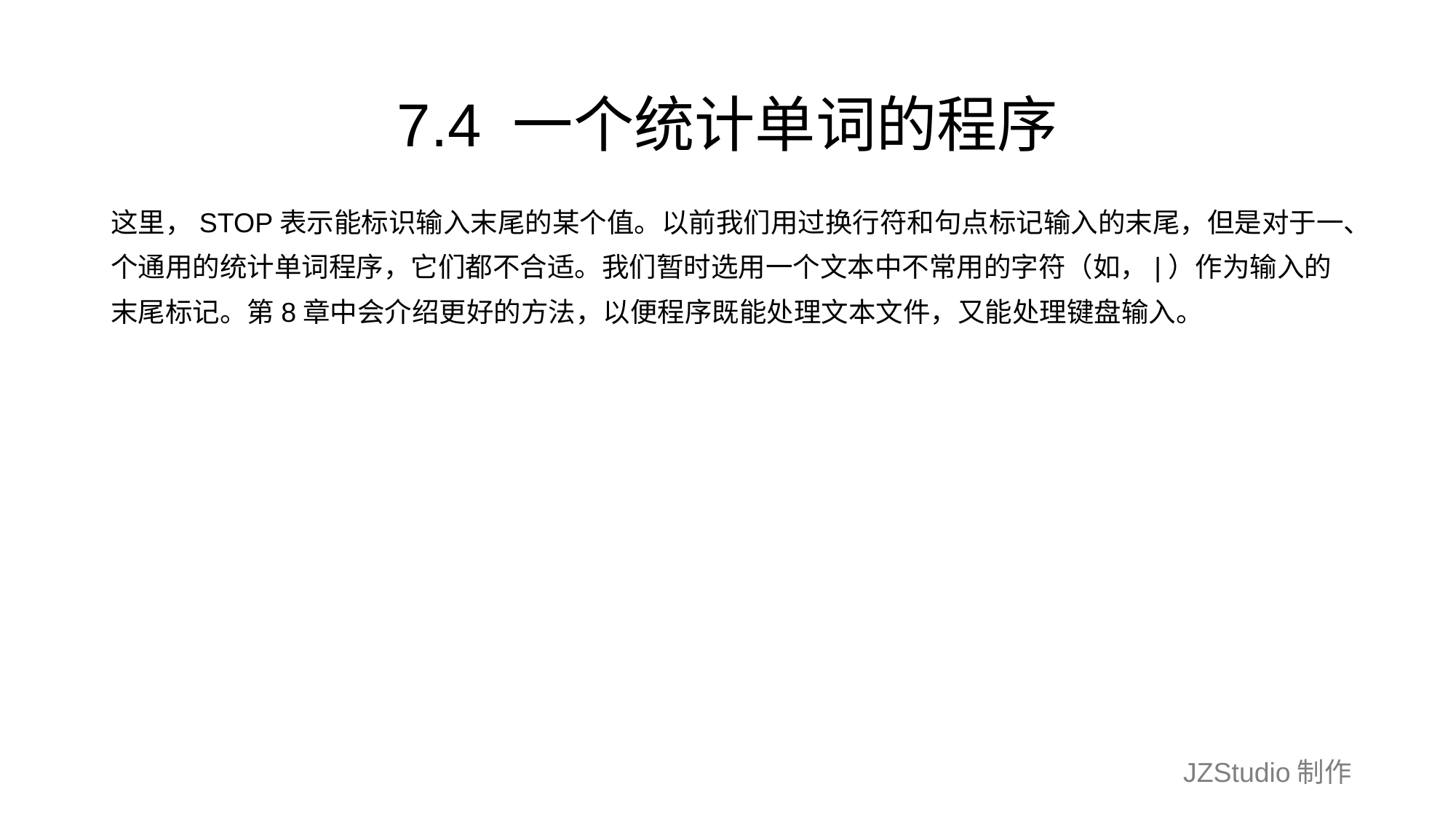

# 7.4 一个统计单词的程序
这里，STOP表示能标识输入末尾的某个值。以前我们用过换行符和句点标记输入的末尾，但是对于一、
个通用的统计单词程序，它们都不合适。我们暂时选用一个文本中不常用的字符（如，|）作为输入的
末尾标记。第8章中会介绍更好的方法，以便程序既能处理文本文件，又能处理键盘输入。